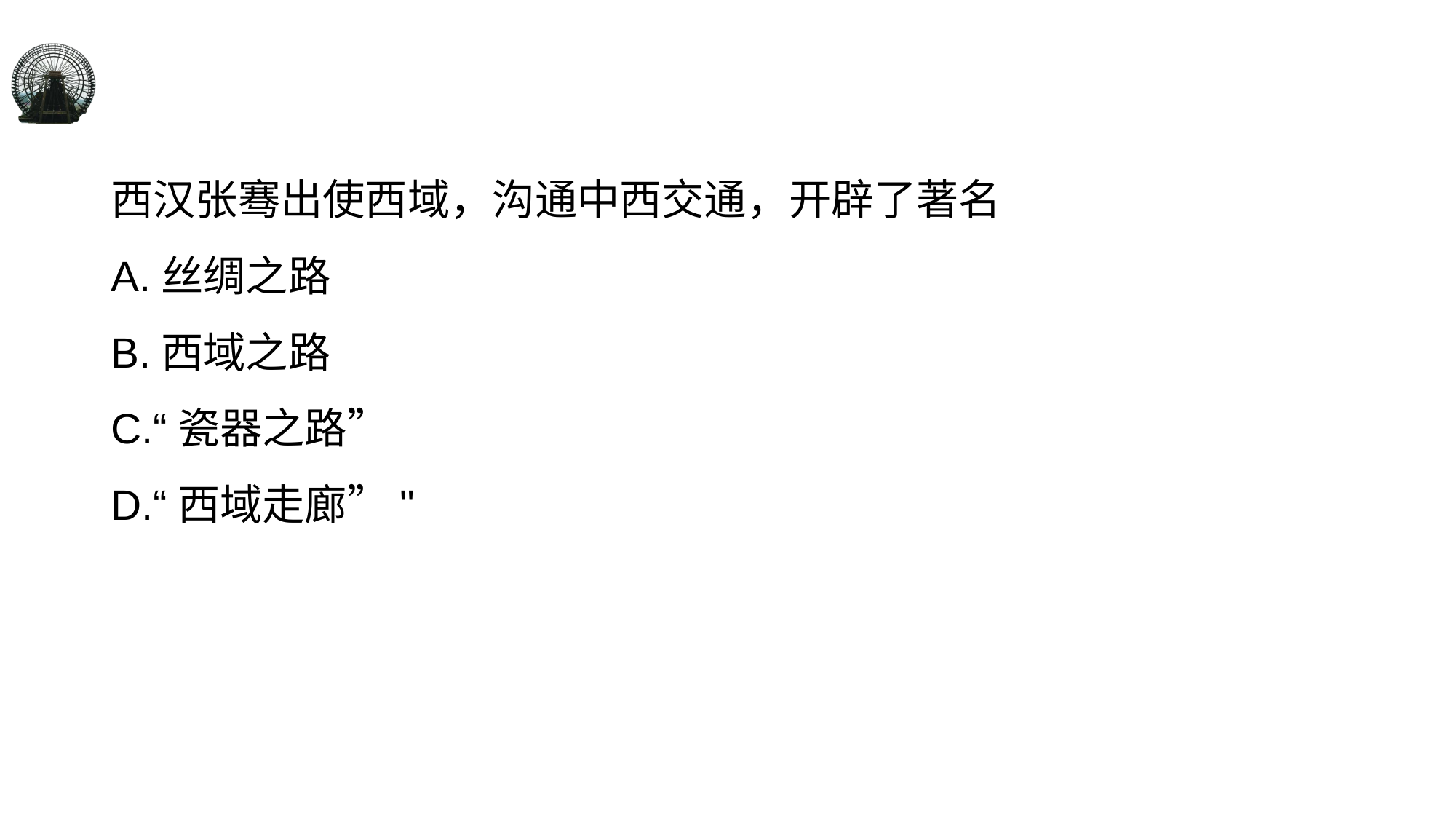

#
西汉张骞出使西域，沟通中西交通，开辟了著名
A.丝绸之路
B.西域之路
C.“瓷器之路”
D.“西域走廊”"

46